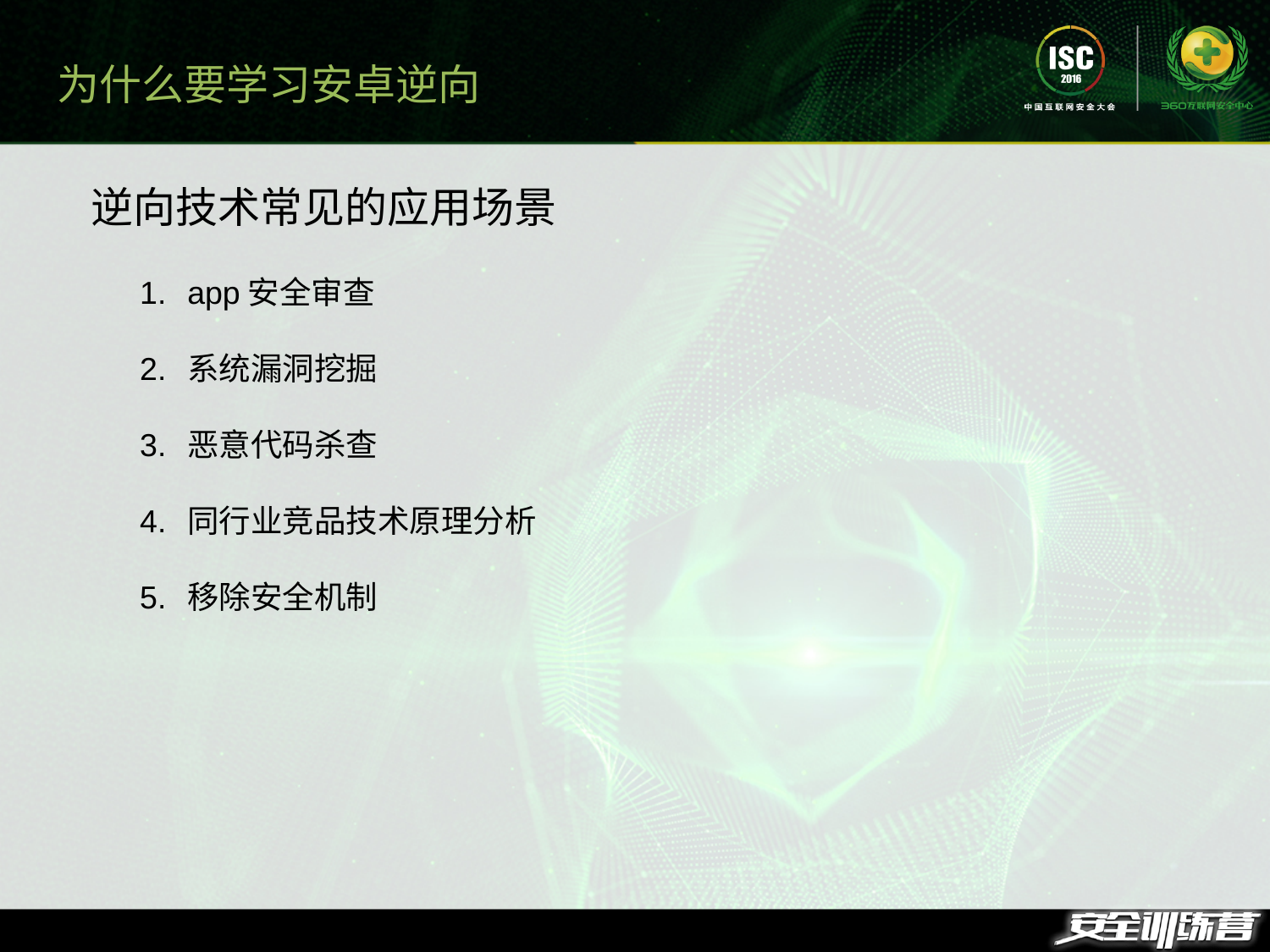

为什么要学习安卓逆向
逆向技术常见的应用场景
app安全审查

系统漏洞挖掘

恶意代码杀查

同行业竞品技术原理分析

移除安全机制